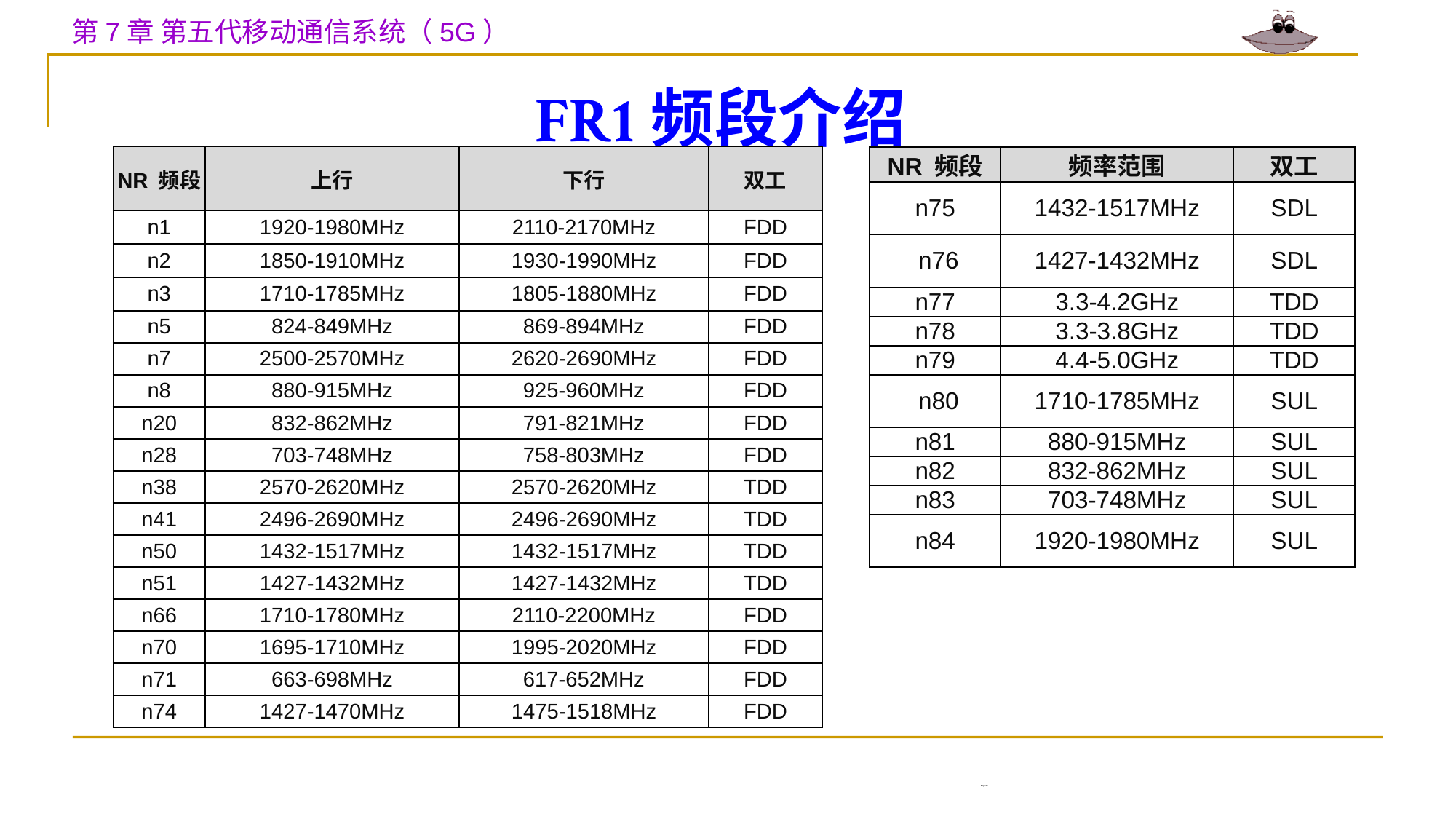

# FR1频段介绍
| NR 频段 | 上行 | 下行 | 双工 |
| --- | --- | --- | --- |
| n1 | 1920-1980MHz | 2110-2170MHz | FDD |
| n2 | 1850-1910MHz | 1930-1990MHz | FDD |
| n3 | 1710-1785MHz | 1805-1880MHz | FDD |
| n5 | 824-849MHz | 869-894MHz | FDD |
| n7 | 2500-2570MHz | 2620-2690MHz | FDD |
| n8 | 880-915MHz | 925-960MHz | FDD |
| n20 | 832-862MHz | 791-821MHz | FDD |
| n28 | 703-748MHz | 758-803MHz | FDD |
| n38 | 2570-2620MHz | 2570-2620MHz | TDD |
| n41 | 2496-2690MHz | 2496-2690MHz | TDD |
| n50 | 1432-1517MHz | 1432-1517MHz | TDD |
| n51 | 1427-1432MHz | 1427-1432MHz | TDD |
| n66 | 1710-1780MHz | 2110-2200MHz | FDD |
| n70 | 1695-1710MHz | 1995-2020MHz | FDD |
| n71 | 663-698MHz | 617-652MHz | FDD |
| n74 | 1427-1470MHz | 1475-1518MHz | FDD |
| NR 频段 | 频率范围 | 双工 |
| --- | --- | --- |
| n75 | 1432-1517MHz | SDL |
| n76 | 1427-1432MHz | SDL |
| n77 | 3.3-4.2GHz | TDD |
| n78 | 3.3-3.8GHz | TDD |
| n79 | 4.4-5.0GHz | TDD |
| n80 | 1710-1785MHz | SUL |
| n81 | 880-915MHz | SUL |
| n82 | 832-862MHz | SUL |
| n83 | 703-748MHz | SUL |
| n84 | 1920-1980MHz | SUL |
Page15